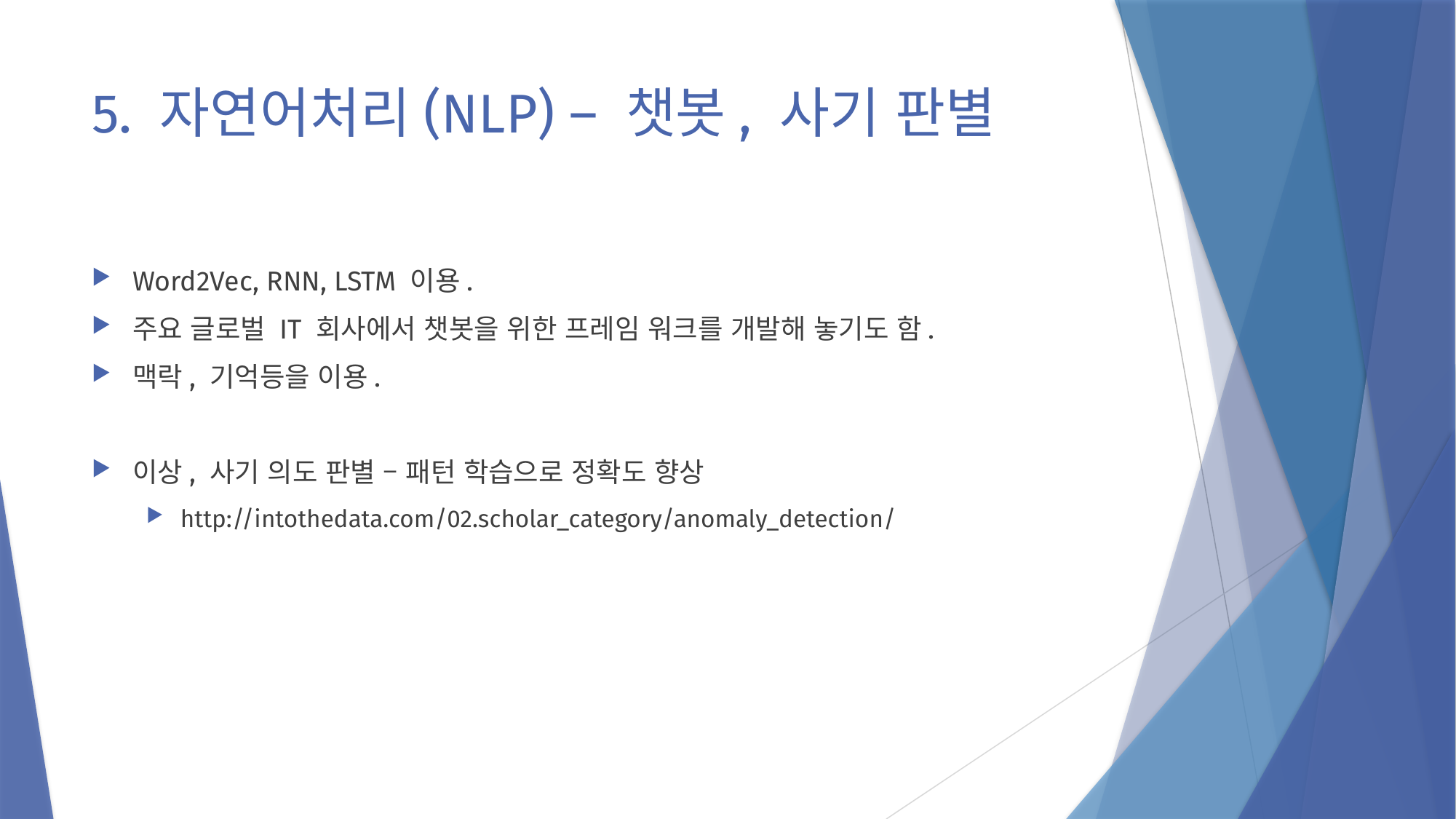

# 5. 자연어처리(NLP) – 챗봇, 사기 판별
Word2Vec, RNN, LSTM 이용.
주요 글로벌 IT 회사에서 챗봇을 위한 프레임 워크를 개발해 놓기도 함.
맥락, 기억등을 이용.

이상, 사기 의도 판별 – 패턴 학습으로 정확도 향상
http://intothedata.com/02.scholar_category/anomaly_detection/